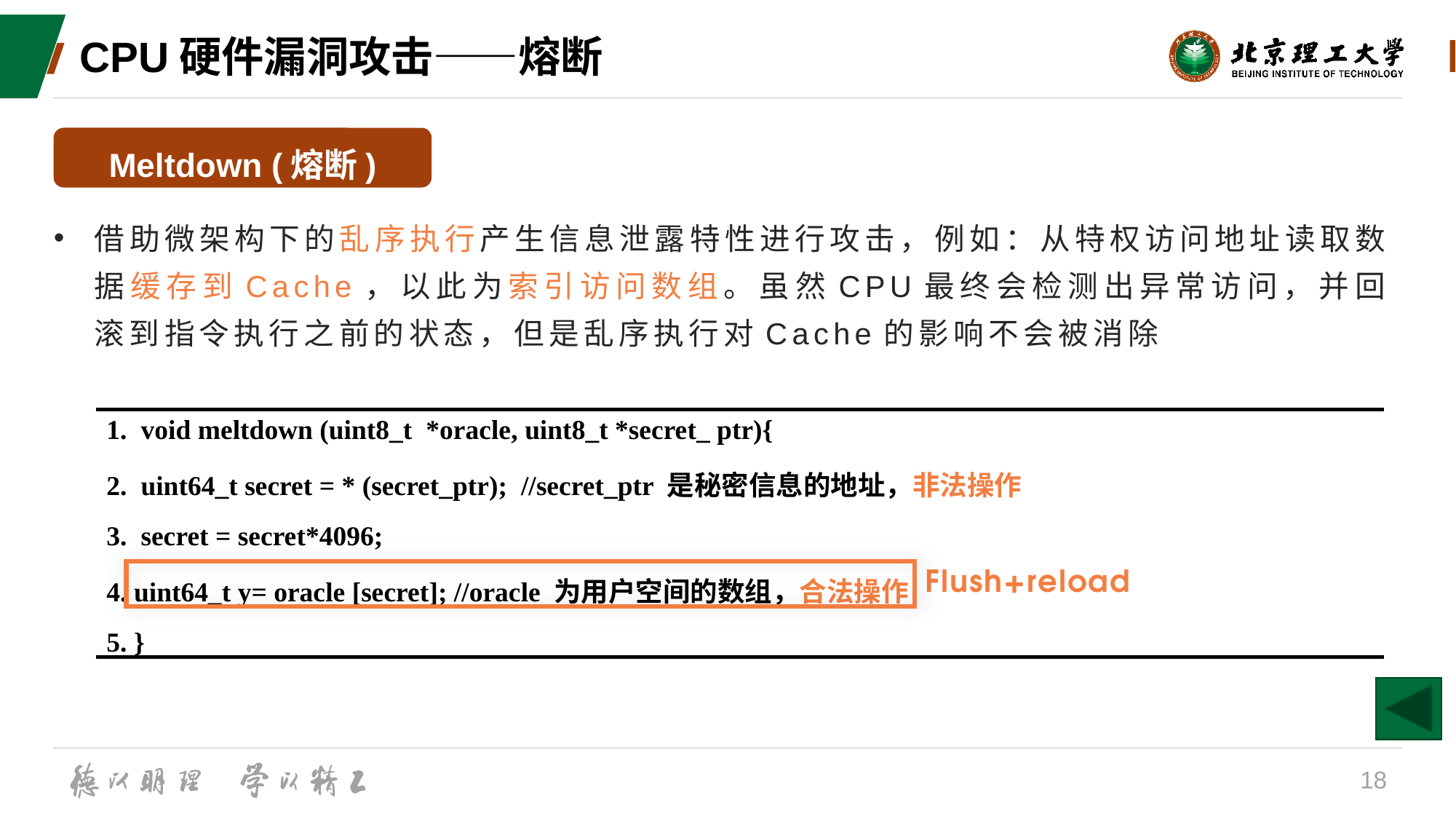

# CPU硬件漏洞攻击——熔断
Meltdown (熔断)
借助微架构下的乱序执行产生信息泄露特性进行攻击，例如：从特权访问地址读取数据缓存到Cache，以此为索引访问数组。虽然CPU最终会检测出异常访问，并回滚到指令执行之前的状态，但是乱序执行对Cache的影响不会被消除
| 1. void meltdown (uint8\_t \*oracle, uint8\_t \*secret\_ ptr){ 2. uint64\_t secret = \* (secret\_ptr); //secret\_ptr 是秘密信息的地址，非法操作 3. secret = secret\*4096; 4. uint64\_t y= oracle [secret]; //oracle 为用户空间的数组，合法操作 5. } |
| --- |
Flush+reload